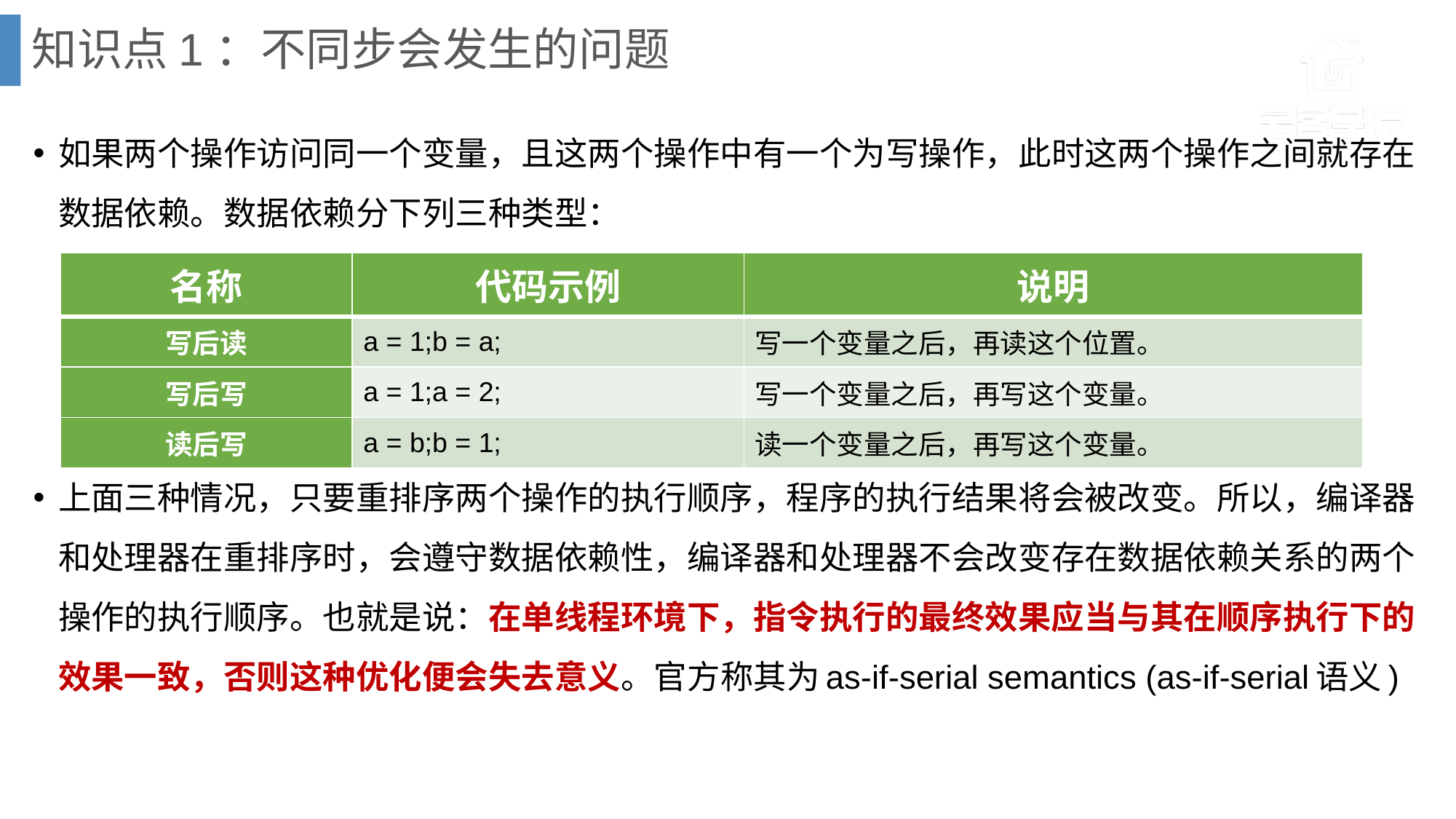

# 知识点1：不同步会发生的问题
如果两个操作访问同一个变量，且这两个操作中有一个为写操作，此时这两个操作之间就存在数据依赖。数据依赖分下列三种类型：

上面三种情况，只要重排序两个操作的执行顺序，程序的执行结果将会被改变。所以，编译器和处理器在重排序时，会遵守数据依赖性，编译器和处理器不会改变存在数据依赖关系的两个操作的执行顺序。也就是说：在单线程环境下，指令执行的最终效果应当与其在顺序执行下的效果一致，否则这种优化便会失去意义。官方称其为as-if-serial semantics (as-if-serial语义)
| 名称 | 代码示例 | 说明 |
| --- | --- | --- |
| 写后读 | a = 1;b = a; | 写一个变量之后，再读这个位置。 |
| 写后写 | a = 1;a = 2; | 写一个变量之后，再写这个变量。 |
| 读后写 | a = b;b = 1; | 读一个变量之后，再写这个变量。 |